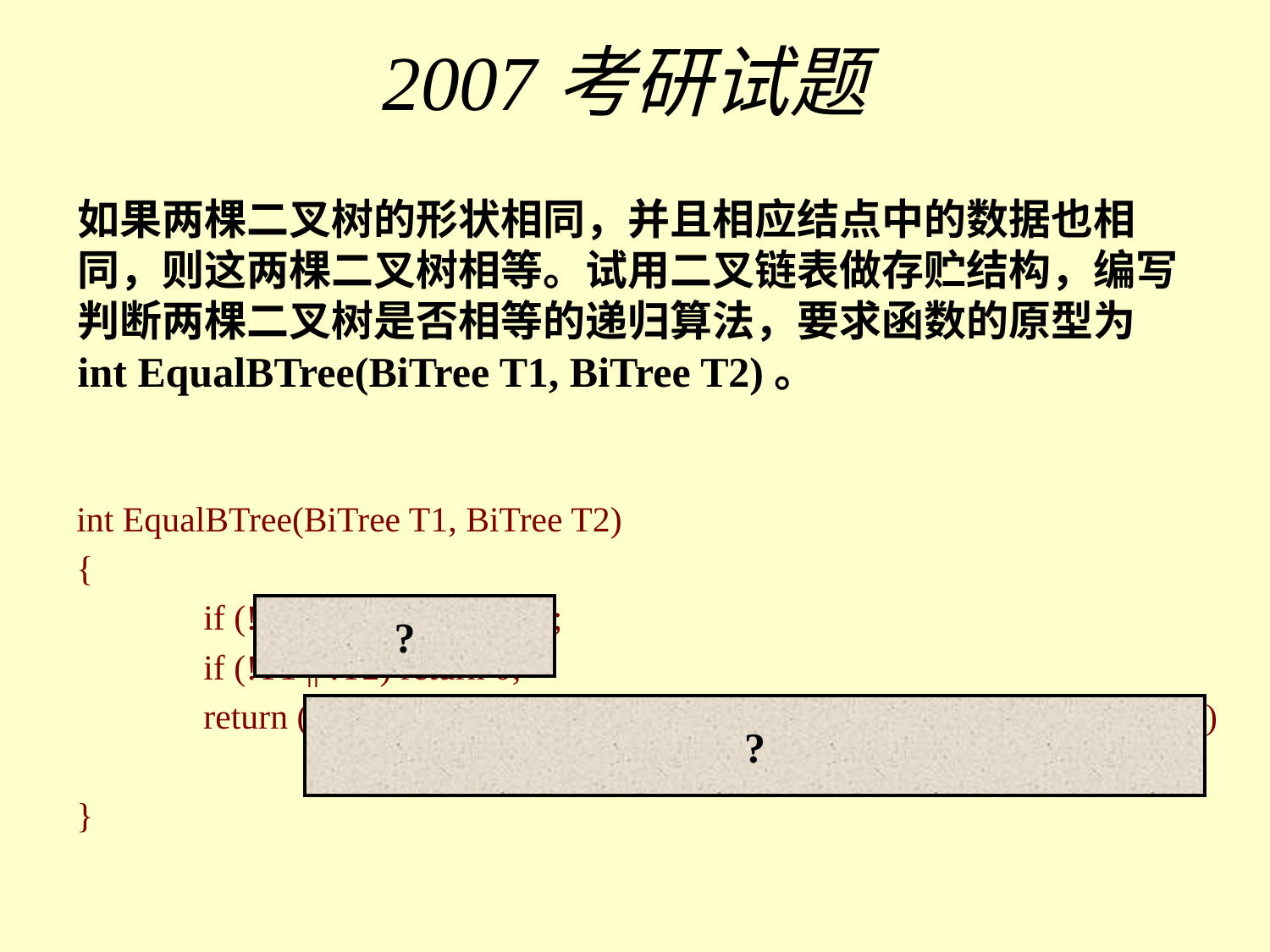

# 2007考研试题
如果两棵二叉树的形状相同，并且相应结点中的数据也相同，则这两棵二叉树相等。试用二叉链表做存贮结构，编写判断两棵二叉树是否相等的递归算法，要求函数的原型为
int EqualBTree(BiTree T1, BiTree T2)。
int EqualBTree(BiTree T1, BiTree T2)
{
	if (!T1 && !T2) return 1;
	if (!T1 || !T2) return 0;
	return ((T1->data == T2->data)&&EqualBTree(T1->lchild, T2->lchild)
			&&EqualBTree(T1->rchild, T2->rchild);
}
?
?